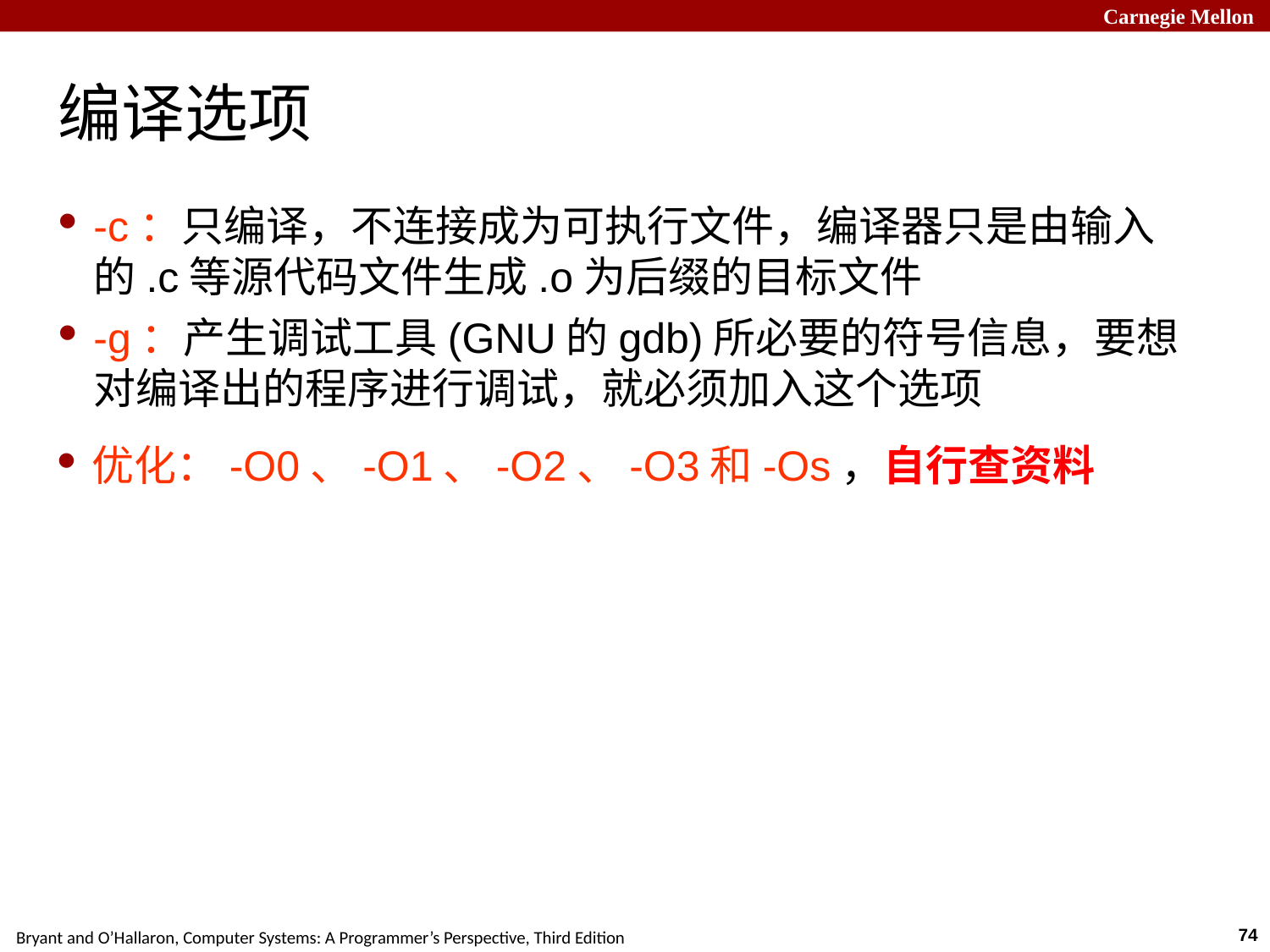

# 编译选项
-c：只编译，不连接成为可执行文件，编译器只是由输入的.c等源代码文件生成.o为后缀的目标文件
-g：产生调试工具(GNU的gdb)所必要的符号信息，要想对编译出的程序进行调试，就必须加入这个选项
优化：-O0、-O1、-O2、-O3和-Os，自行查资料